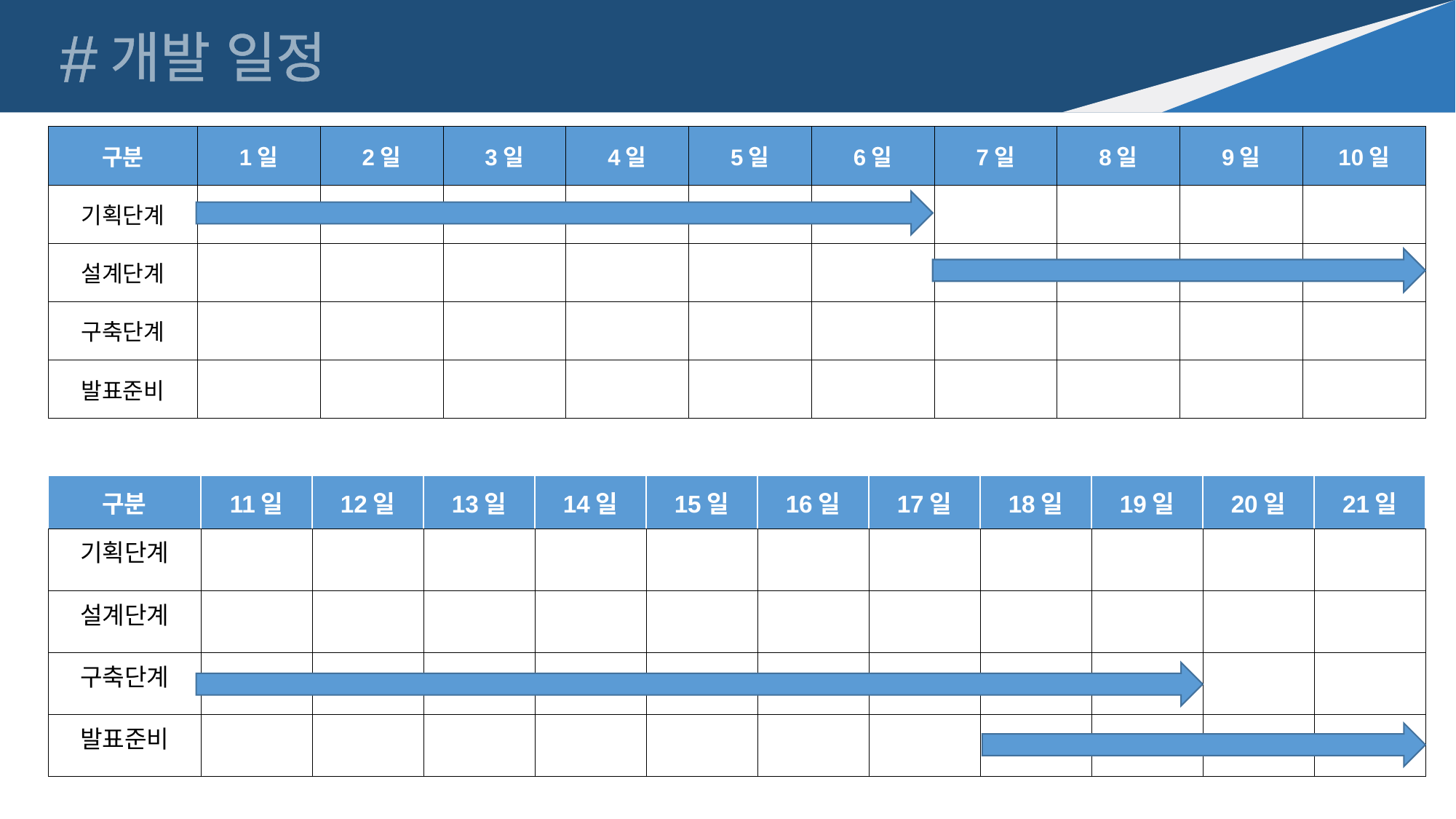

#
개발 일정
| 구분 | 1일 | 2일 | 3일 | 4일 | 5일 | 6일 | 7일 | 8일 | 9일 | 10일 |
| --- | --- | --- | --- | --- | --- | --- | --- | --- | --- | --- |
| 기획단계 |  |  |  |  |  |  |  |  |  |  |
| 설계단계 |  |  |  |  |  |  |  |  |  |  |
| 구축단계 |  |  |  |  |  |  |  |  |  |  |
| 발표준비 |  |  |  |  |  |  |  |  |  |  |

| 구분 | 11일 | 12일 | 13일 | 14일 | 15일 | 16일 | 17일 | 18일 | 19일 | 20일 | 21일 |
| --- | --- | --- | --- | --- | --- | --- | --- | --- | --- | --- | --- |
| 기획단계 |  |  |  |  |  |  |  |  |  |  |  |
| 설계단계 |  |  |  |  |  |  |  |  |  |  |  |
| 구축단계 |  |  |  |  |  |  |  |  |  |  |  |
| 발표준비 |  |  |  |  |  |  |  |  |  |  |  |